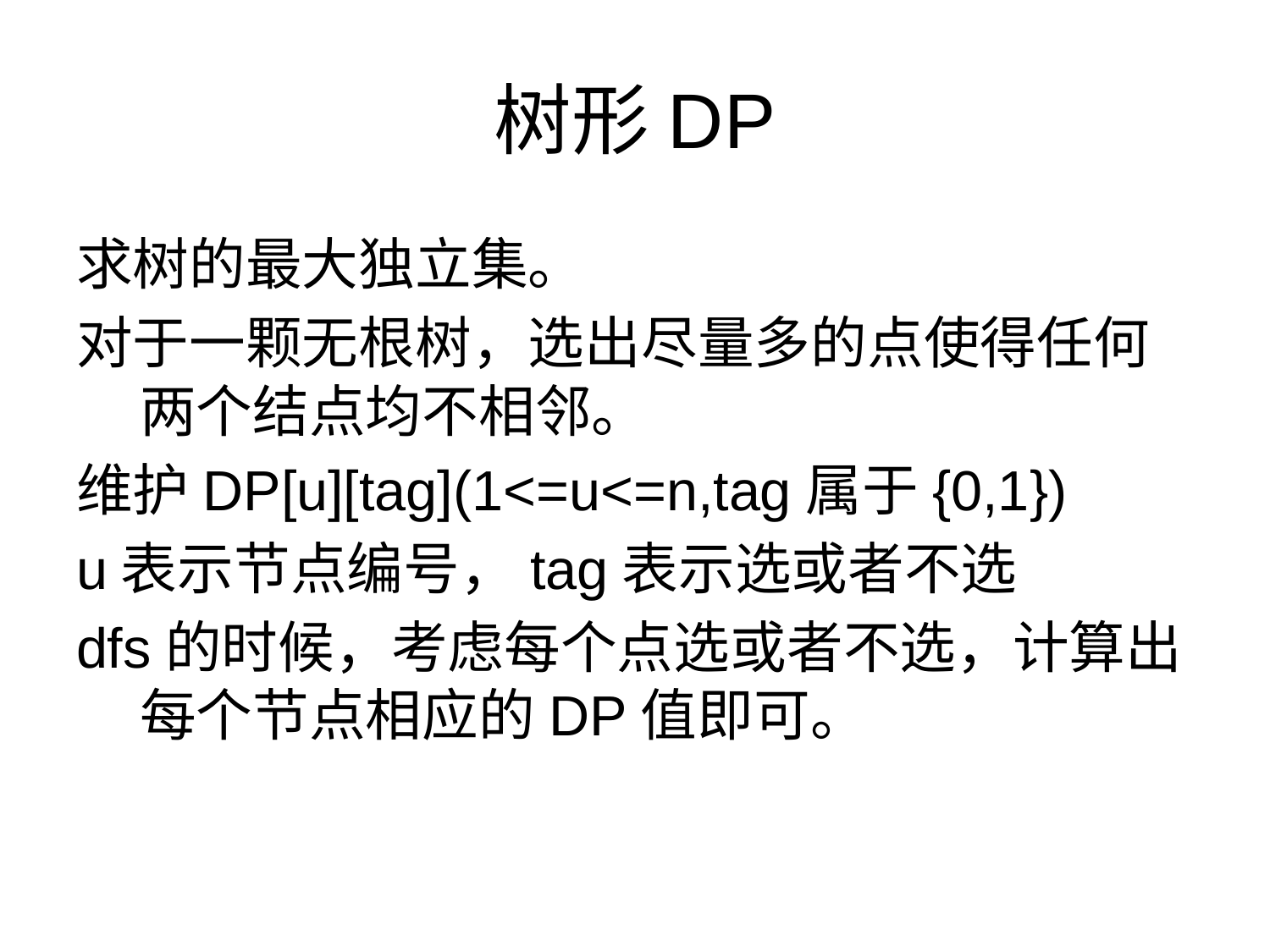

# 树形DP
求树的最大独立集。
对于一颗无根树，选出尽量多的点使得任何两个结点均不相邻。
维护DP[u][tag](1<=u<=n,tag属于{0,1})
u表示节点编号，tag表示选或者不选
dfs的时候，考虑每个点选或者不选，计算出每个节点相应的DP值即可。